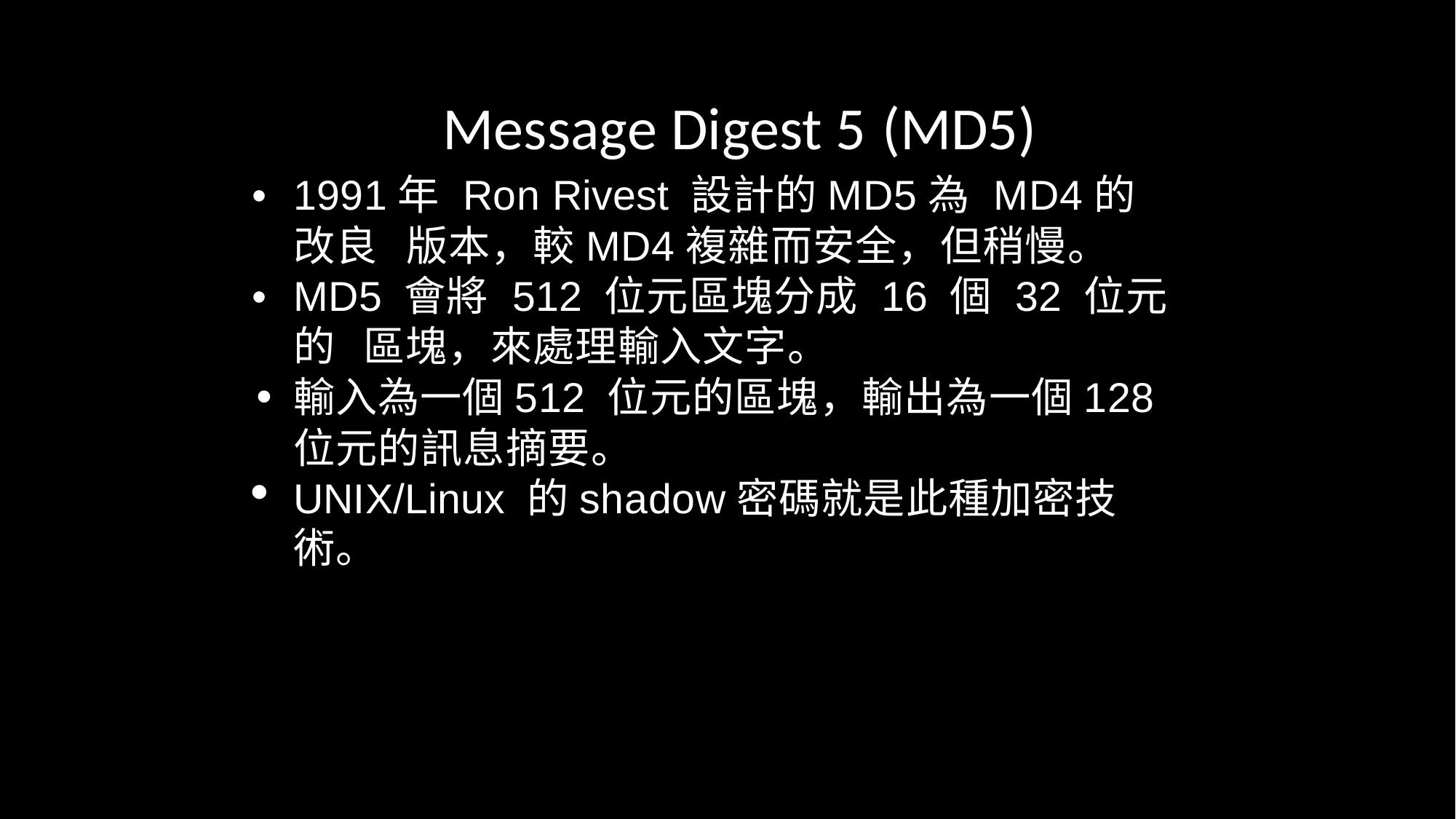

Message Digest 5 (MD5)
•	1991年 Ron Rivest 設計的MD5為 MD4的改良  版本，較MD4複雜而安全，但稍慢。
•	MD5 會將 512 位元區塊分成 16 個 32 位元的  區塊，來處理輸入文字。
•	輸入為一個512 位元的區塊，輸出為一個128  位元的訊息摘要。
UNIX/Linux 的shadow密碼就是此種加密技術。